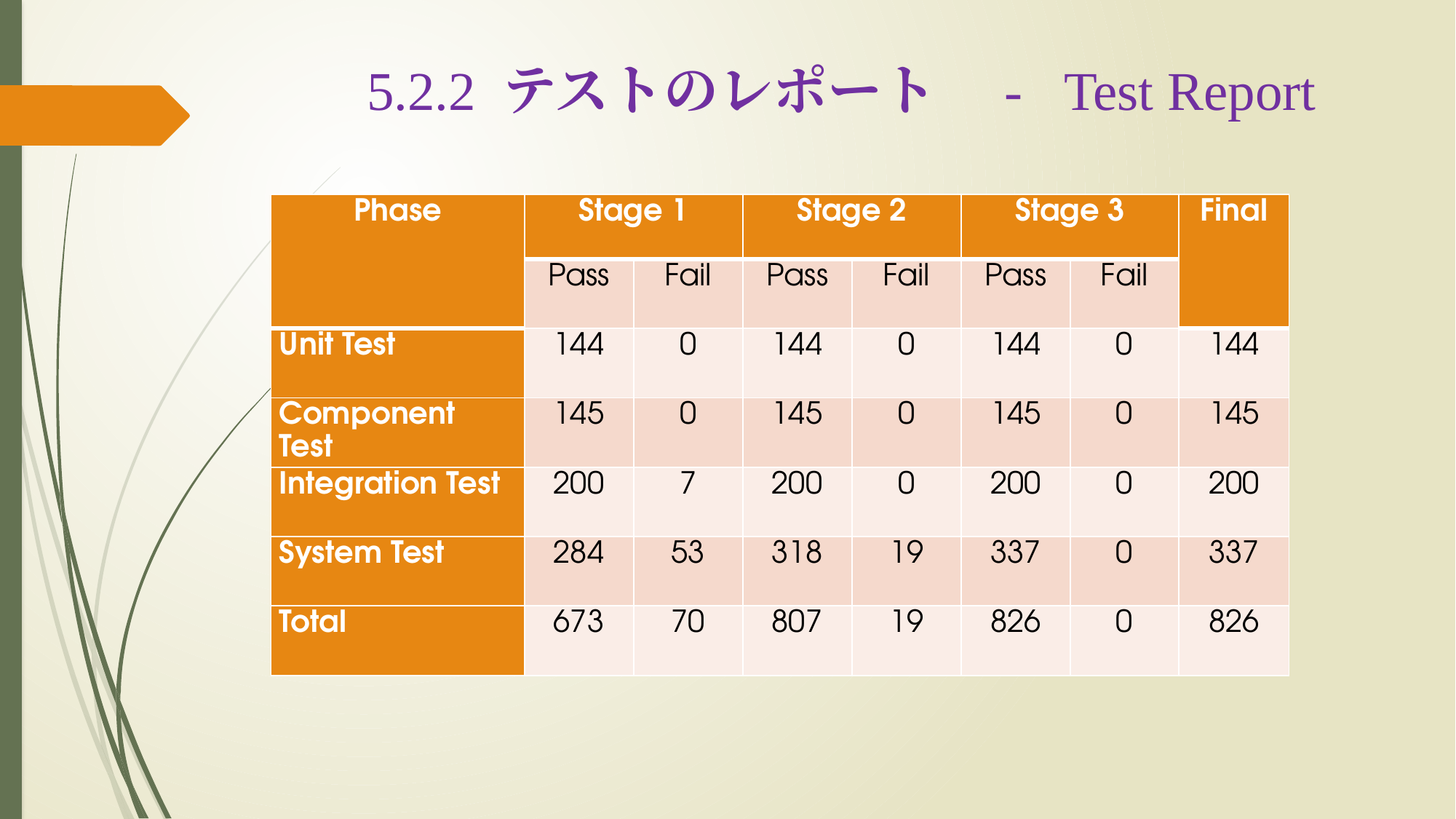

# 5.2.2 テストのレポート　-   Test Report
| Phase | Stage 1 |  | Stage 2 |  | Stage 3 |  | Final |
| --- | --- | --- | --- | --- | --- | --- | --- |
|  | Pass | Fail | Pass | Fail | Pass | Fail |  |
| Unit Test | 144 | 0 | 144 | 0 | 144 | 0 | 144 |
| Component Test | 145 | 0 | 145 | 0 | 145 | 0 | 145 |
| Integration Test | 200 | 7 | 200 | 0 | 200 | 0 | 200 |
| System Test | 284 | 53 | 318 | 19 | 337 | 0 | 337 |
| Total | 673 | 70 | 807 | 19 | 826 | 0 | 826 |